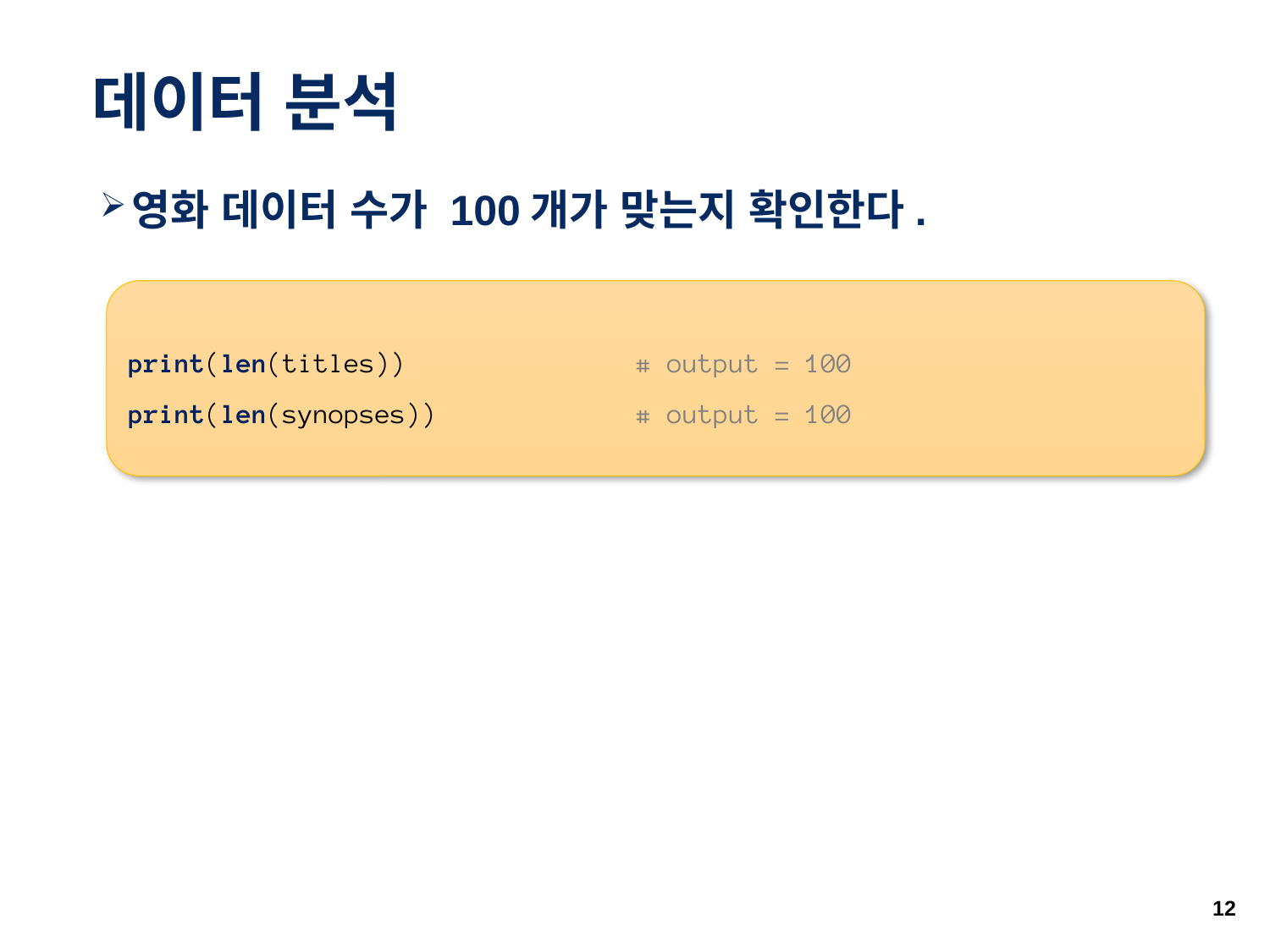

# 데이터 분석
영화 데이터 수가 100개가 맞는지 확인한다.

print(len(titles))		# output = 100
print(len(synopses))		# output = 100
12